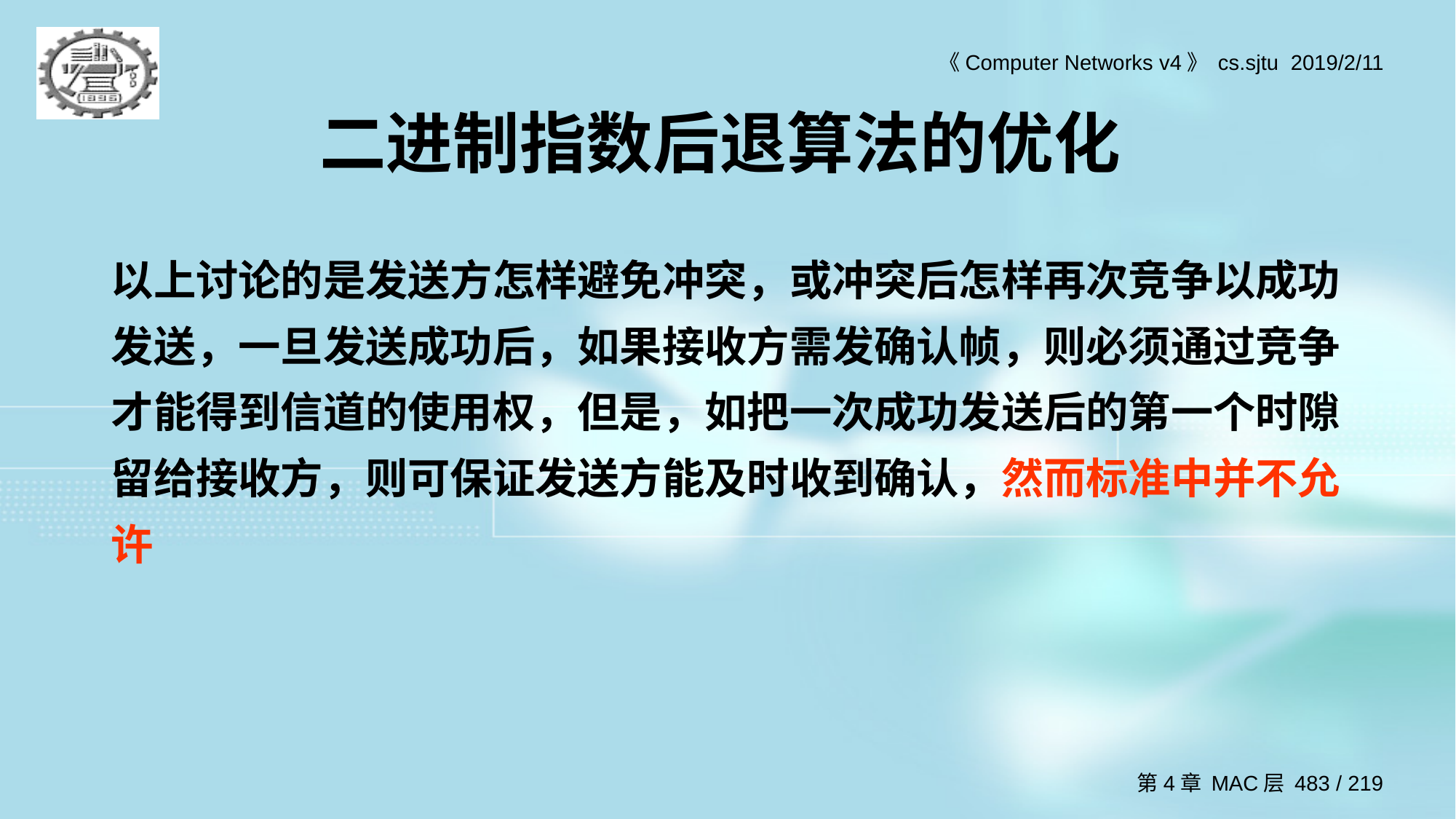

# 二进制指数后退算法的优化
以上讨论的是发送方怎样避免冲突，或冲突后怎样再次竞争以成功发送，一旦发送成功后，如果接收方需发确认帧，则必须通过竞争才能得到信道的使用权，但是，如把一次成功发送后的第一个时隙留给接收方，则可保证发送方能及时收到确认，然而标准中并不允许